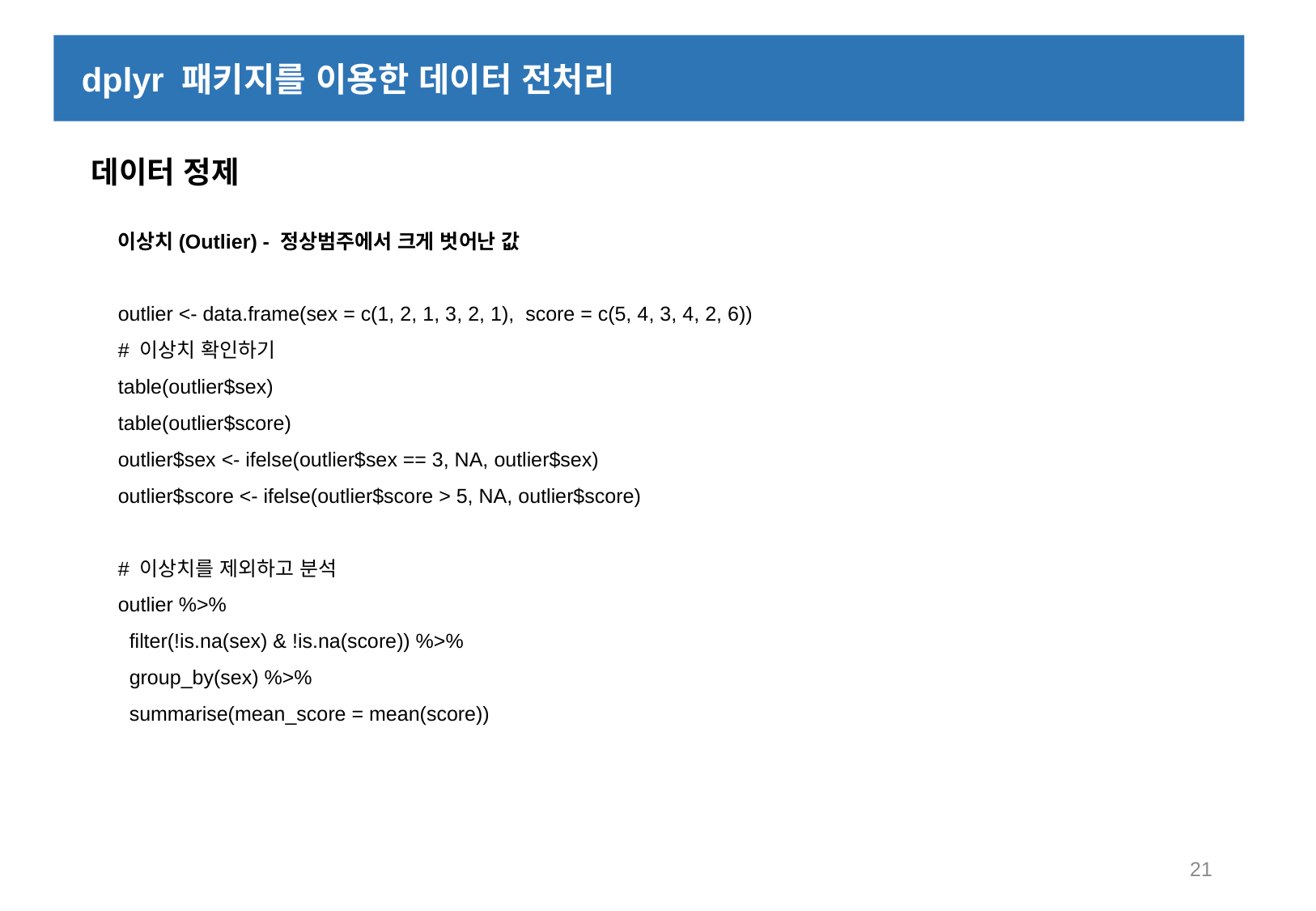

dplyr 패키지를 이용한 데이터 전처리

 데이터 정제
이상치(Outlier) - 정상범주에서 크게 벗어난 값

outlier <- data.frame(sex = c(1, 2, 1, 3, 2, 1),  score = c(5, 4, 3, 4, 2, 6))
# 이상치 확인하기
table(outlier$sex)
table(outlier$score)
outlier$sex <- ifelse(outlier$sex == 3, NA, outlier$sex)
outlier$score <- ifelse(outlier$score > 5, NA, outlier$score)

# 이상치를 제외하고 분석
outlier %>%
  filter(!is.na(sex) & !is.na(score)) %>%
  group_by(sex) %>%
  summarise(mean_score = mean(score))
21